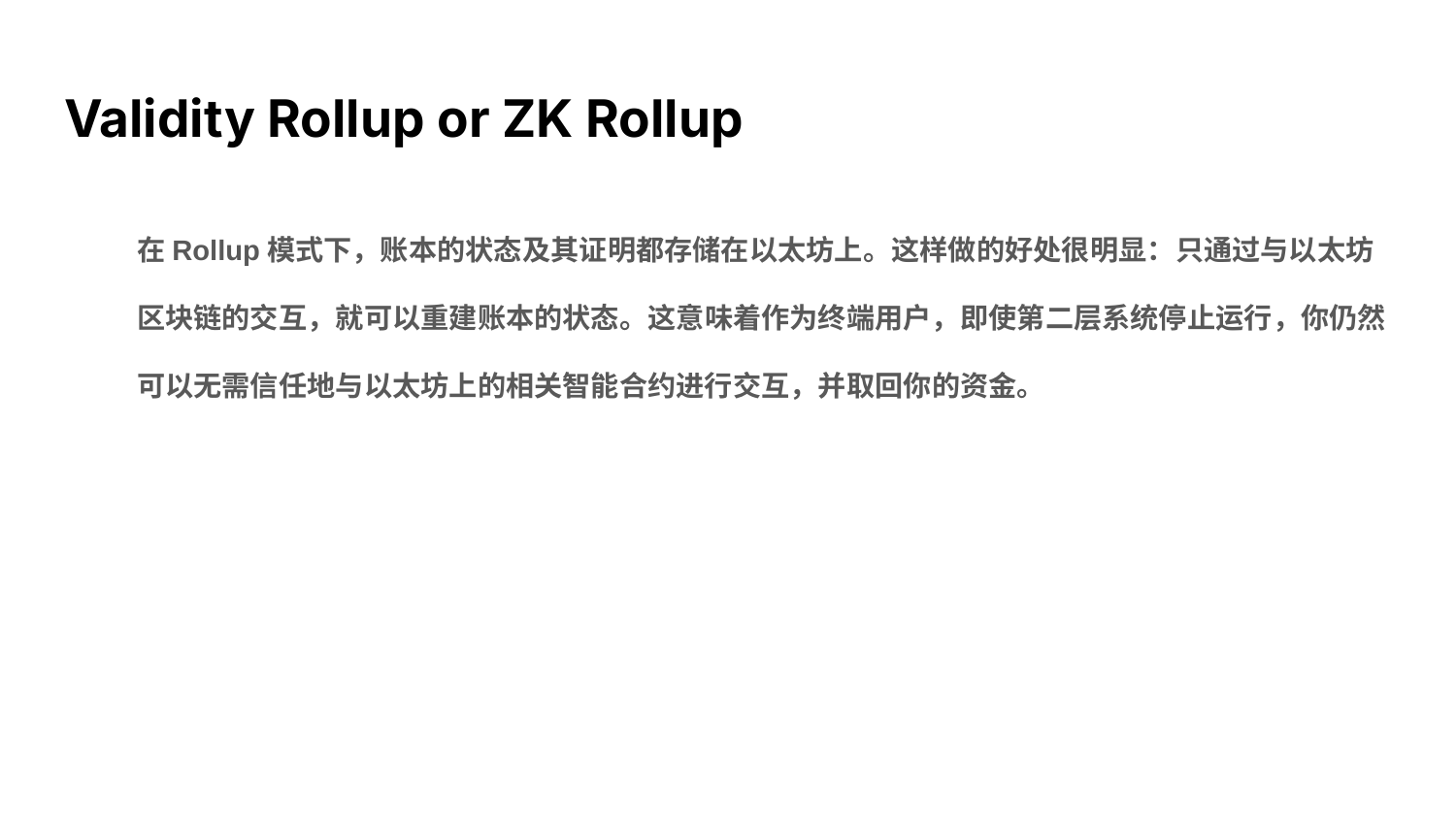

# Validity Rollup or ZK Rollup

在Rollup模式下，账本的状态及其证明都存储在以太坊上。这样做的好处很明显：只通过与以太坊区块链的交互，就可以重建账本的状态。这意味着作为终端用户，即使第二层系统停止运行，你仍然可以无需信任地与以太坊上的相关智能合约进行交互，并取回你的资金。